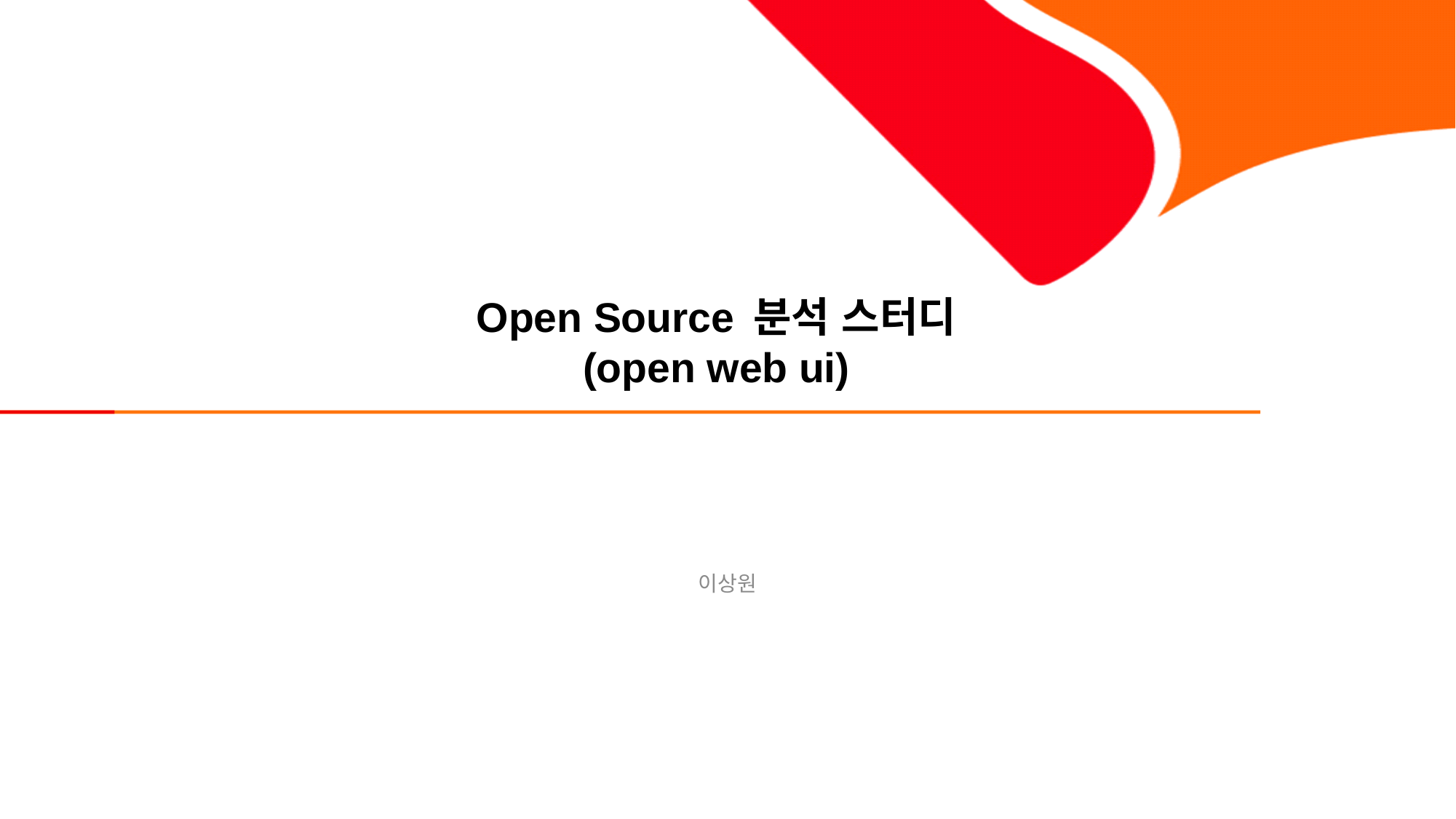

# Open Source 분석 스터디 (open web ui)

이상원